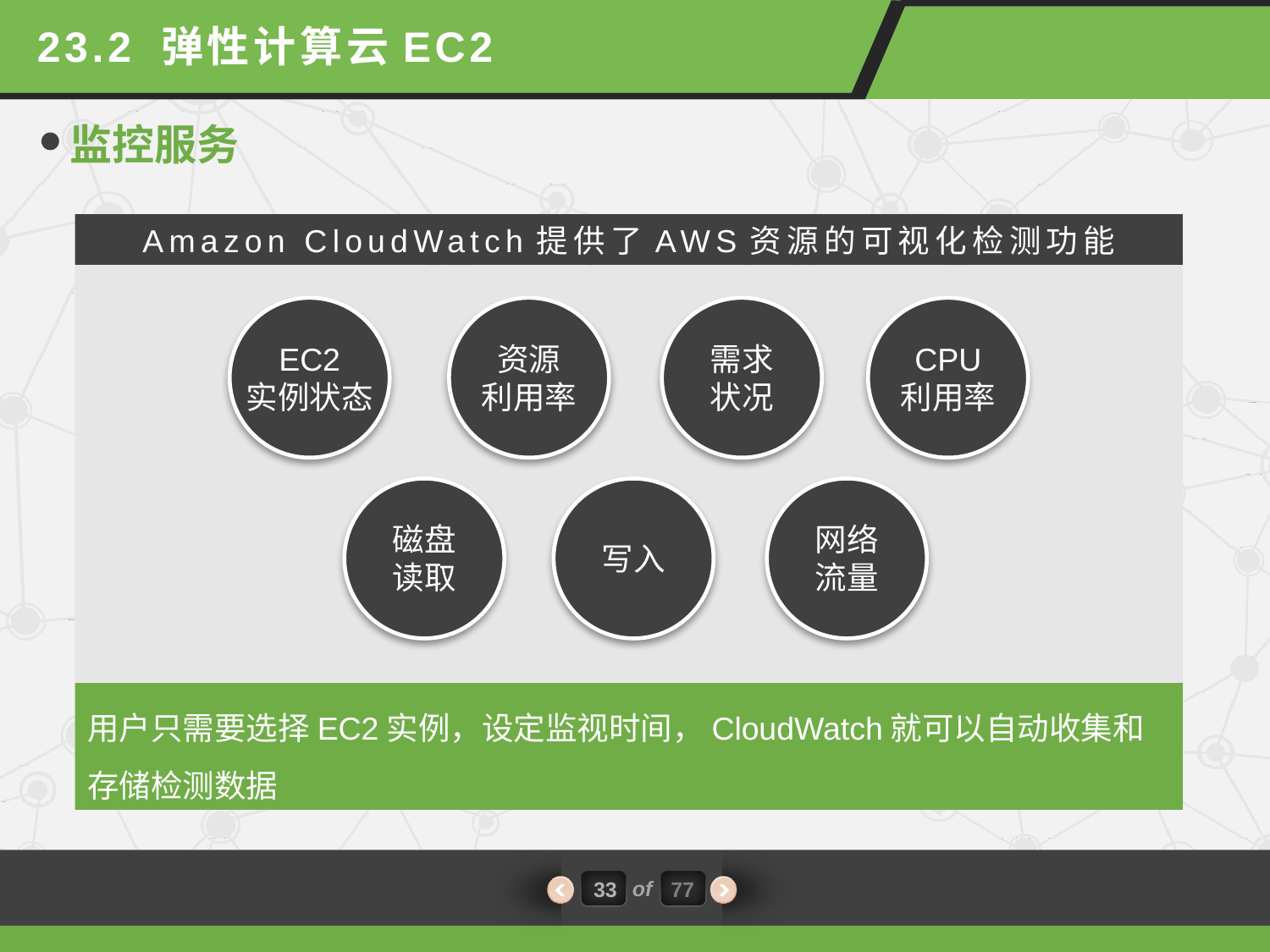

23.2 弹性计算云EC2
监控服务

Amazon CloudWatch提供了AWS资源的可视化检测功能

EC2
实例状态
资源
利用率
需求
状况
CPU
利用率

磁盘
读取
网络
流量
写入
用户只需要选择EC2实例，设定监视时间，CloudWatch就可以自动收集和存储检测数据
33